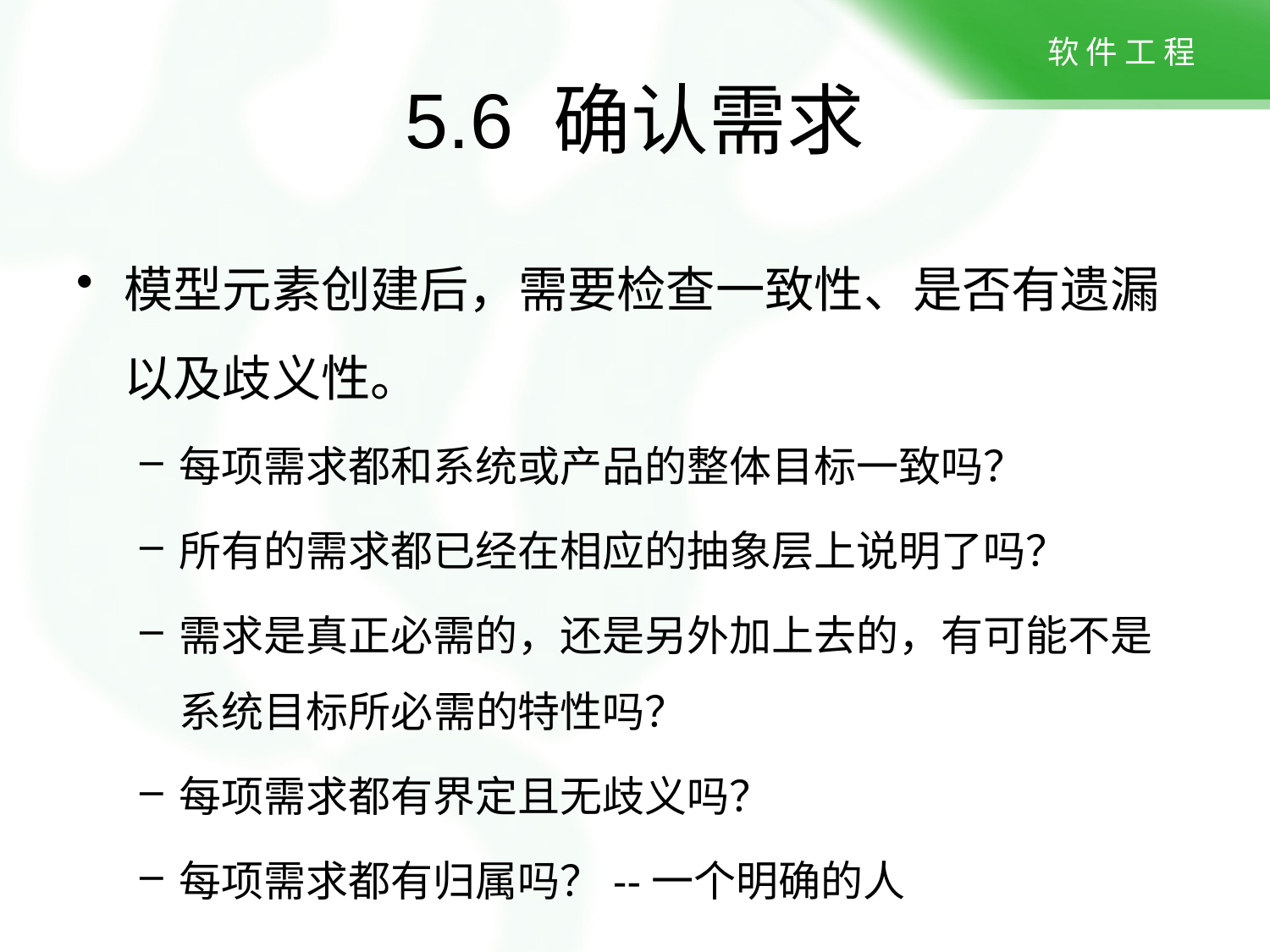

# 5.6 确认需求
模型元素创建后，需要检查一致性、是否有遗漏以及歧义性。
每项需求都和系统或产品的整体目标一致吗？
所有的需求都已经在相应的抽象层上说明了吗？
需求是真正必需的，还是另外加上去的，有可能不是系统目标所必需的特性吗？
每项需求都有界定且无歧义吗？
每项需求都有归属吗？--一个明确的人